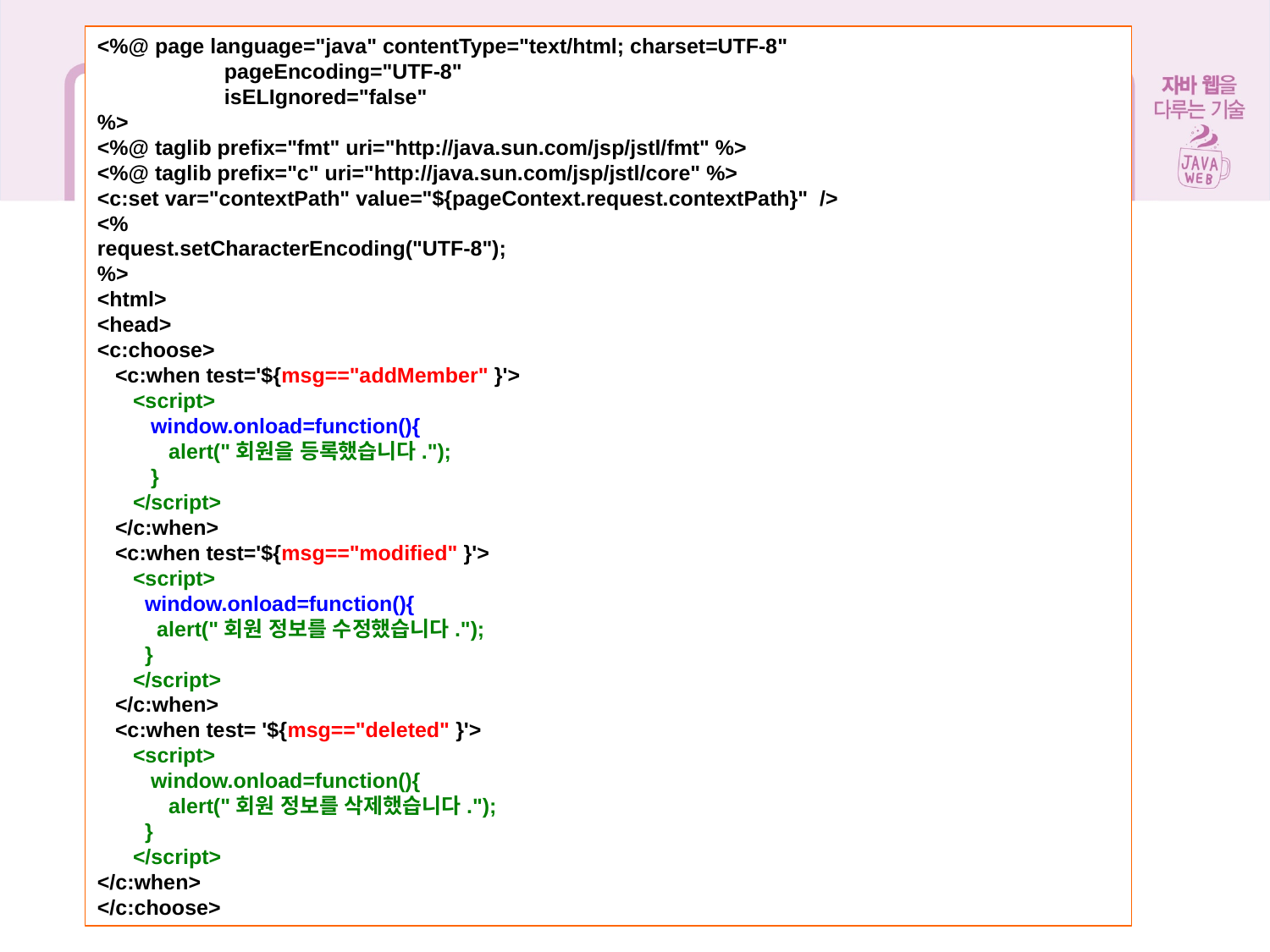

17장  모델2 방식으로 효율적으로 개발하기
<%@ page language="java" contentType="text/html; charset=UTF-8"
	pageEncoding="UTF-8"
	isELIgnored="false"
%>
<%@ taglib prefix="fmt" uri="http://java.sun.com/jsp/jstl/fmt" %>
<%@ taglib prefix="c" uri="http://java.sun.com/jsp/jstl/core" %>
<c:set var="contextPath" value="${pageContext.request.contextPath}"  />
<%
request.setCharacterEncoding("UTF-8");
%>
<html>
<head>
<c:choose>
   <c:when test='${msg=="addMember" }'>
      <script>
         window.onload=function(){
            alert("회원을 등록했습니다.");
         }
      </script>
   </c:when>
   <c:when test='${msg=="modified" }'>
      <script>
        window.onload=function(){
          alert("회원 정보를 수정했습니다.");
        }
      </script>
   </c:when>
   <c:when test= '${msg=="deleted" }'>
      <script>
         window.onload=function(){
            alert("회원 정보를 삭제했습니다.");
        }
      </script>
</c:when>
</c:choose>